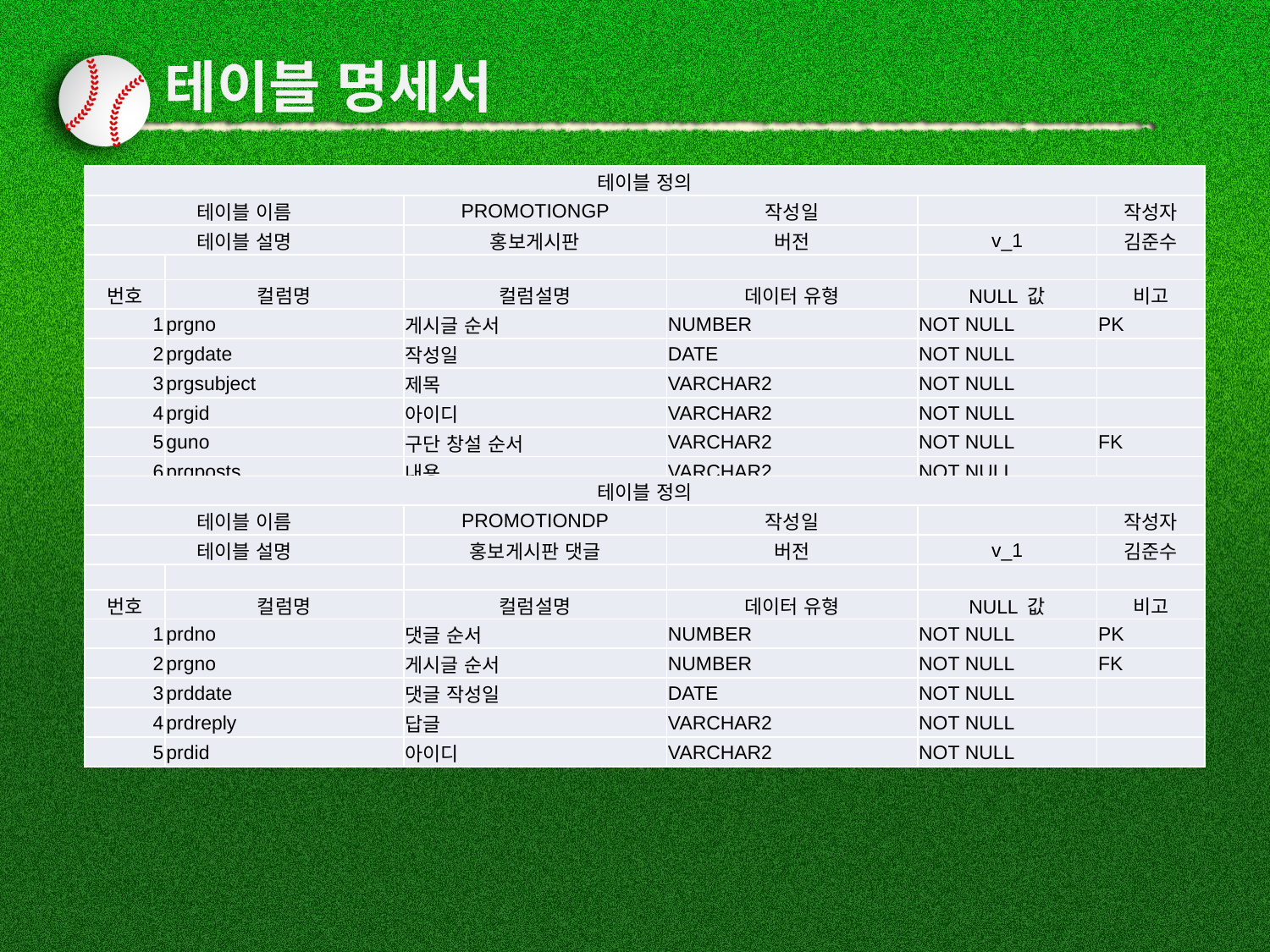

# 테이블 명세서
| 테이블 정의 |  |  |  |  |  |
| --- | --- | --- | --- | --- | --- |
| 테이블 이름 |  | PROMOTIONGP | 작성일 |  | 작성자 |
| 테이블 설명 |  | 홍보게시판 | 버전 | v\_1 | 김준수 |
|  |  |  |  |  |  |
| 번호 | 컬럼명 | 컬럼설명 | 데이터 유형 | NULL 값 | 비고 |
| 1 | prgno | 게시글 순서 | NUMBER | NOT NULL | PK |
| 2 | prgdate | 작성일 | DATE | NOT NULL |  |
| 3 | prgsubject | 제목 | VARCHAR2 | NOT NULL |  |
| 4 | prgid | 아이디 | VARCHAR2 | NOT NULL |  |
| 5 | guno | 구단 창설 순서 | VARCHAR2 | NOT NULL | FK |
| 6 | prgposts | 내용 | VARCHAR2 | NOT NULL |  |
| 테이블 정의 |  |  |  |  |  |
| --- | --- | --- | --- | --- | --- |
| 테이블 이름 |  | PROMOTIONDP | 작성일 |  | 작성자 |
| 테이블 설명 |  | 홍보게시판 댓글 | 버전 | v\_1 | 김준수 |
|  |  |  |  |  |  |
| 번호 | 컬럼명 | 컬럼설명 | 데이터 유형 | NULL 값 | 비고 |
| 1 | prdno | 댓글 순서 | NUMBER | NOT NULL | PK |
| 2 | prgno | 게시글 순서 | NUMBER | NOT NULL | FK |
| 3 | prddate | 댓글 작성일 | DATE | NOT NULL |  |
| 4 | prdreply | 답글 | VARCHAR2 | NOT NULL |  |
| 5 | prdid | 아이디 | VARCHAR2 | NOT NULL |  |